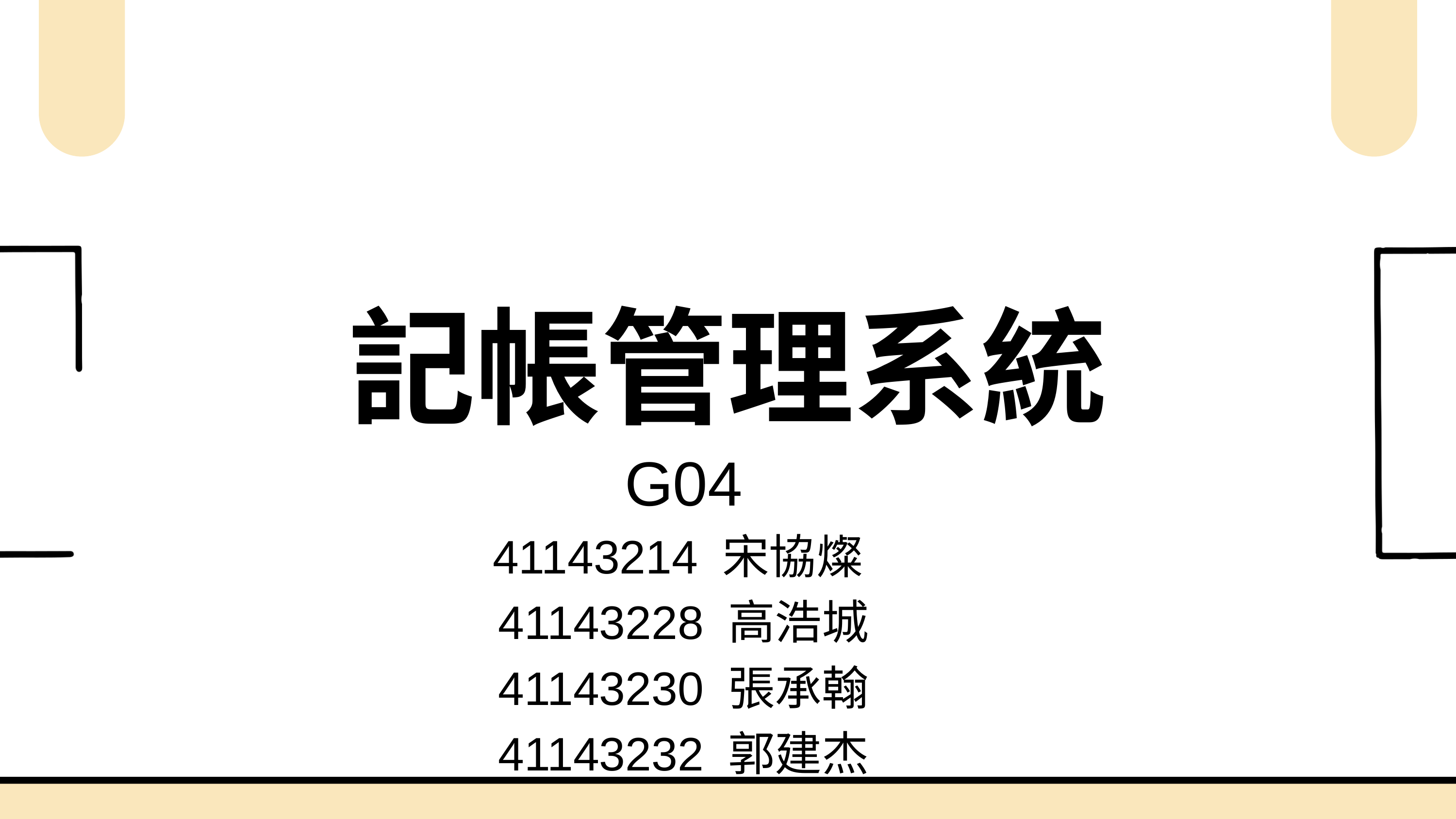

記帳管理系統
G04
41143214 宋協燦41143228 高浩城
41143230 張承翰
41143232 郭建杰